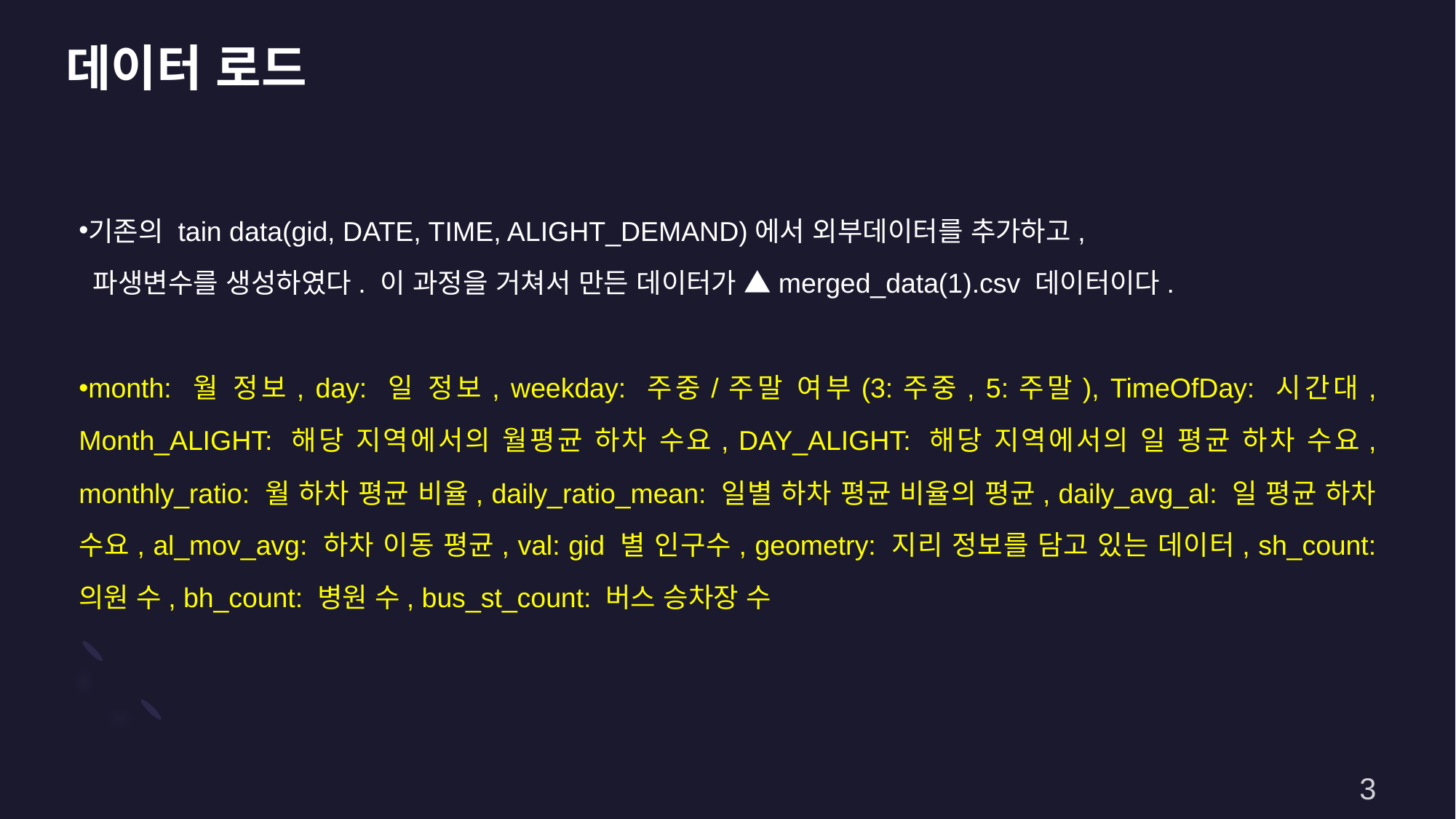

# 데이터 로드
기존의 tain data(gid, DATE, TIME, ALIGHT_DEMAND)에서 외부데이터를 추가하고,
 파생변수를 생성하였다. 이 과정을 거쳐서 만든 데이터가 ▲merged_data(1).csv 데이터이다.

month: 월 정보, day: 일 정보, weekday: 주중/주말 여부(3:주중, 5:주말), TimeOfDay: 시간대, Month_ALIGHT: 해당 지역에서의 월평균 하차 수요, DAY_ALIGHT: 해당 지역에서의 일 평균 하차 수요, monthly_ratio: 월 하차 평균 비율, daily_ratio_mean: 일별 하차 평균 비율의 평균, daily_avg_al: 일 평균 하차 수요, al_mov_avg: 하차 이동 평균, val: gid 별 인구수, geometry: 지리 정보를 담고 있는 데이터, sh_count: 의원 수, bh_count: 병원 수, bus_st_count: 버스 승차장 수

3